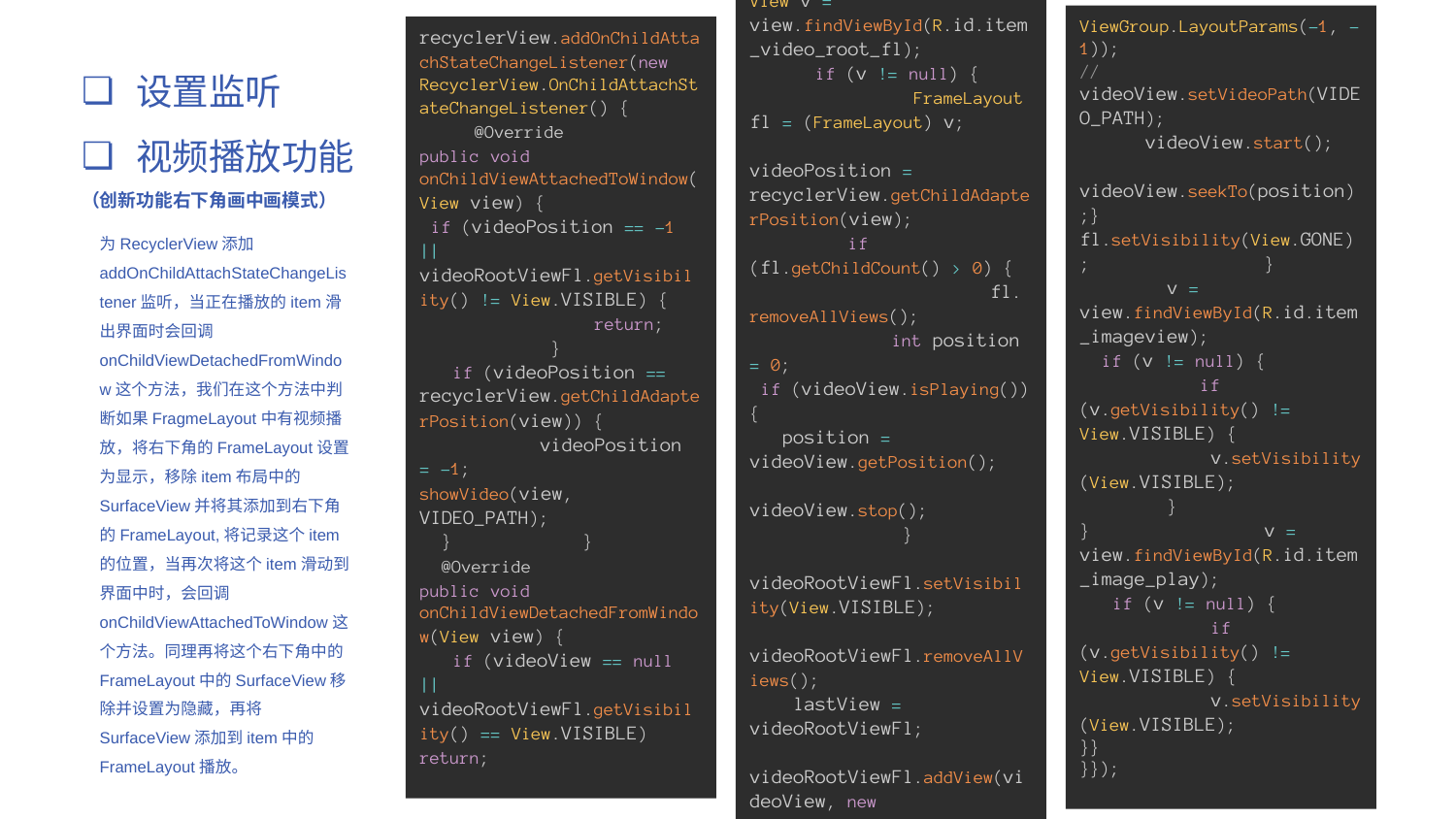

ViewGroup.LayoutParams(-1, -1));
//videoView.setVideoPath(VIDEO_PATH);                        videoView.start();                        videoView.seekTo(position);}                    fl.setVisibility(View.GONE);                }                v = view.findViewById(R.id.item_imageview);                if (v != null) {                    if (v.getVisibility() != View.VISIBLE) {                        v.setVisibility(View.VISIBLE);                    }                }                v = view.findViewById(R.id.item_image_play);                if (v != null) {                    if (v.getVisibility() != View.VISIBLE) {                        v.setVisibility(View.VISIBLE);
}}
}});
View v = view.findViewById(R.id.item_video_root_fl);                if (v != null) {                    FrameLayout fl = (FrameLayout) v;                    videoPosition = recyclerView.getChildAdapterPosition(view);                    if (fl.getChildCount() > 0) {                        fl.removeAllViews();                        int position = 0;                        if (videoView.isPlaying()) {                            position = videoView.getPosition();                            videoView.stop();                        }                        videoRootViewFl.setVisibility(View.VISIBLE);                        videoRootViewFl.removeAllViews();                        lastView = videoRootViewFl;                        videoRootViewFl.addView(videoView, new
recyclerView.addOnChildAttachStateChangeListener(new RecyclerView.OnChildAttachStateChangeListener() {            @Override            public void onChildViewAttachedToWindow(View view) {                if (videoPosition == -1 || videoRootViewFl.getVisibility() != View.VISIBLE) {                    return;                }                if (videoPosition == recyclerView.getChildAdapterPosition(view)) {                    videoPosition = -1;                    showVideo(view, VIDEO_PATH);                }            }            @Override            public void onChildViewDetachedFromWindow(View view) {                if (videoView == null || videoRootViewFl.getVisibility() == View.VISIBLE) return;
设置监听
视频播放功能
（创新功能右下角画中画模式）
为RecyclerView添加addOnChildAttachStateChangeListener监听，当正在播放的item滑出界面时会回调onChildViewDetachedFromWindow这个方法，我们在这个方法中判断如果FragmeLayout中有视频播放，将右下角的FrameLayout设置为显示，移除item布局中的SurfaceView并将其添加到右下角的FrameLayout,将记录这个item的位置，当再次将这个item滑动到界面中时，会回调onChildViewAttachedToWindow这个方法。同理再将这个右下角中的FrameLayout中的SurfaceView移除并设置为隐藏，再将SurfaceView添加到item中的FrameLayout播放。